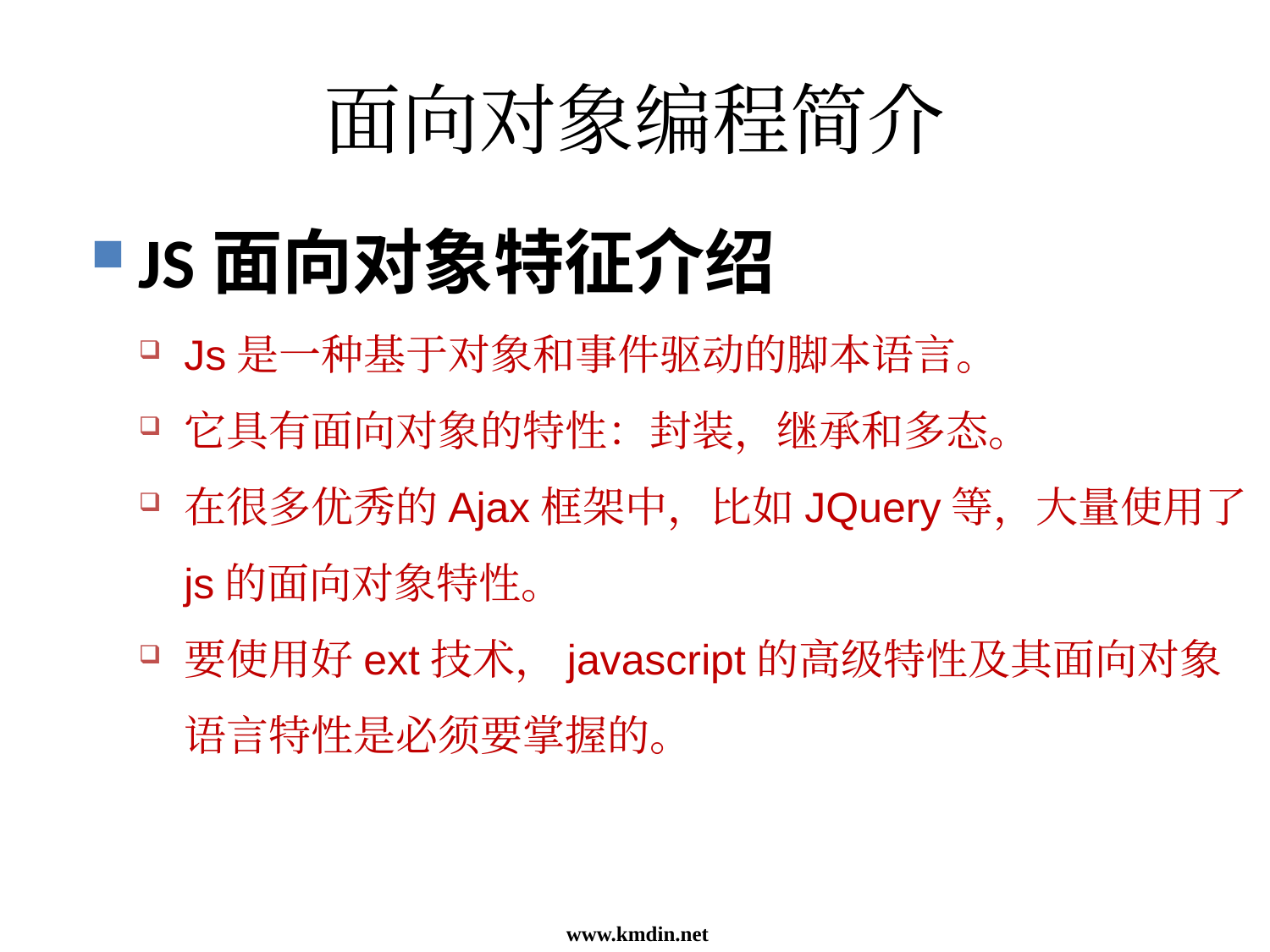

面向对象编程简介
JS面向对象特征介绍
Js是一种基于对象和事件驱动的脚本语言。
它具有面向对象的特性：封装，继承和多态。
在很多优秀的Ajax框架中，比如JQuery等，大量使用了js的面向对象特性。
要使用好ext技术，javascript的高级特性及其面向对象语言特性是必须要掌握的。